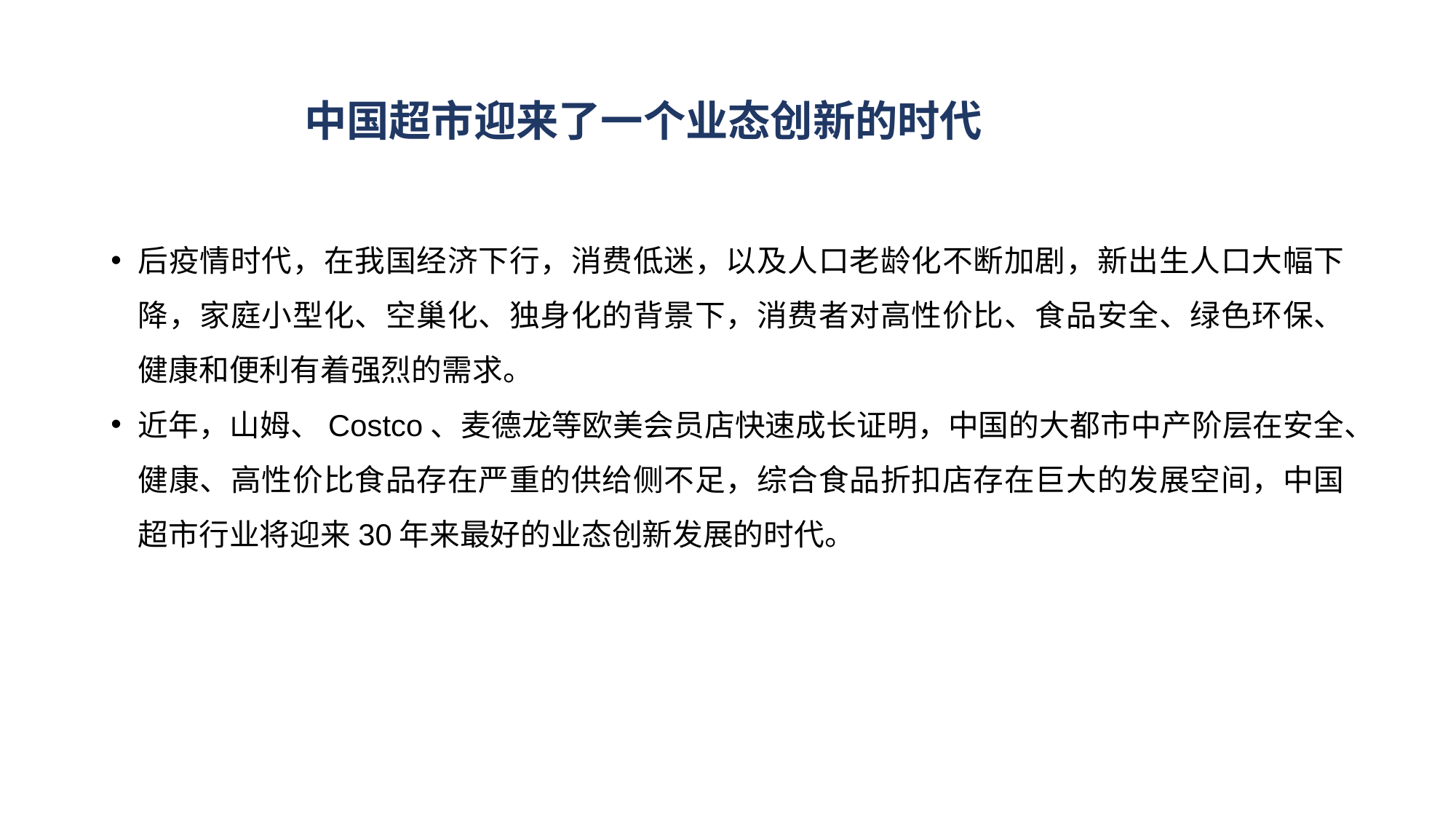

# 中国超市迎来了一个业态创新的时代
后疫情时代，在我国经济下行，消费低迷，以及人口老龄化不断加剧，新出生人口大幅下降，家庭小型化、空巢化、独身化的背景下，消费者对高性价比、食品安全、绿色环保、健康和便利有着强烈的需求。
近年，山姆、Costco、麦德龙等欧美会员店快速成长证明，中国的大都市中产阶层在安全、健康、高性价比食品存在严重的供给侧不足，综合食品折扣店存在巨大的发展空间，中国超市行业将迎来30年来最好的业态创新发展的时代。